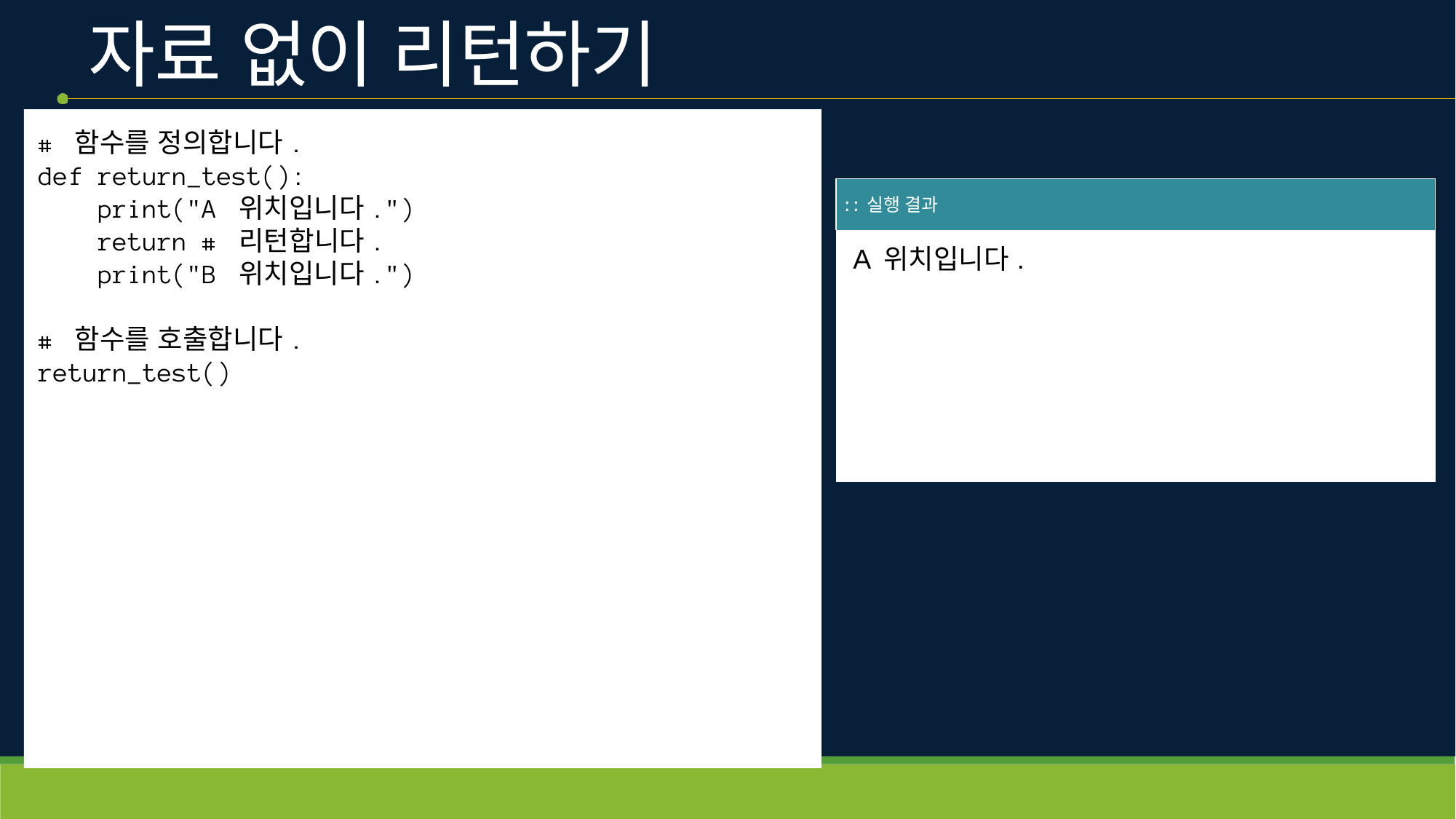

# 자료 없이 리턴하기

# 함수를 정의합니다.
def return_test():
    print("A 위치입니다.")
    return # 리턴합니다.
    print("B 위치입니다.")
# 함수를 호출합니다.
return_test()

| ː ː 실행 결과 |
| --- |
| A 위치입니다. |